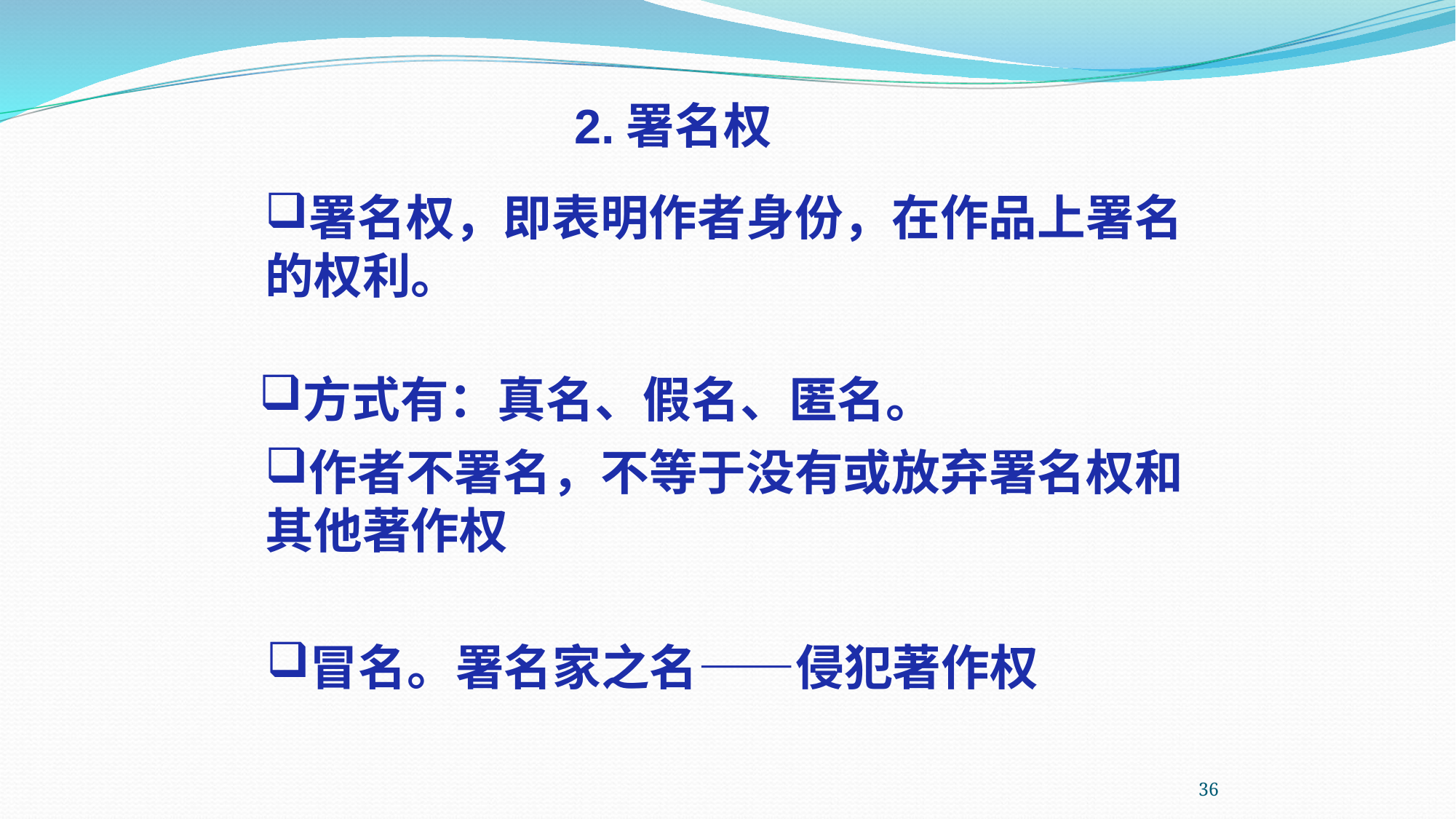

2.署名权
署名权，即表明作者身份，在作品上署名的权利。
方式有：真名、假名、匿名。
作者不署名，不等于没有或放弃署名权和其他著作权
冒名。署名家之名——侵犯著作权
36